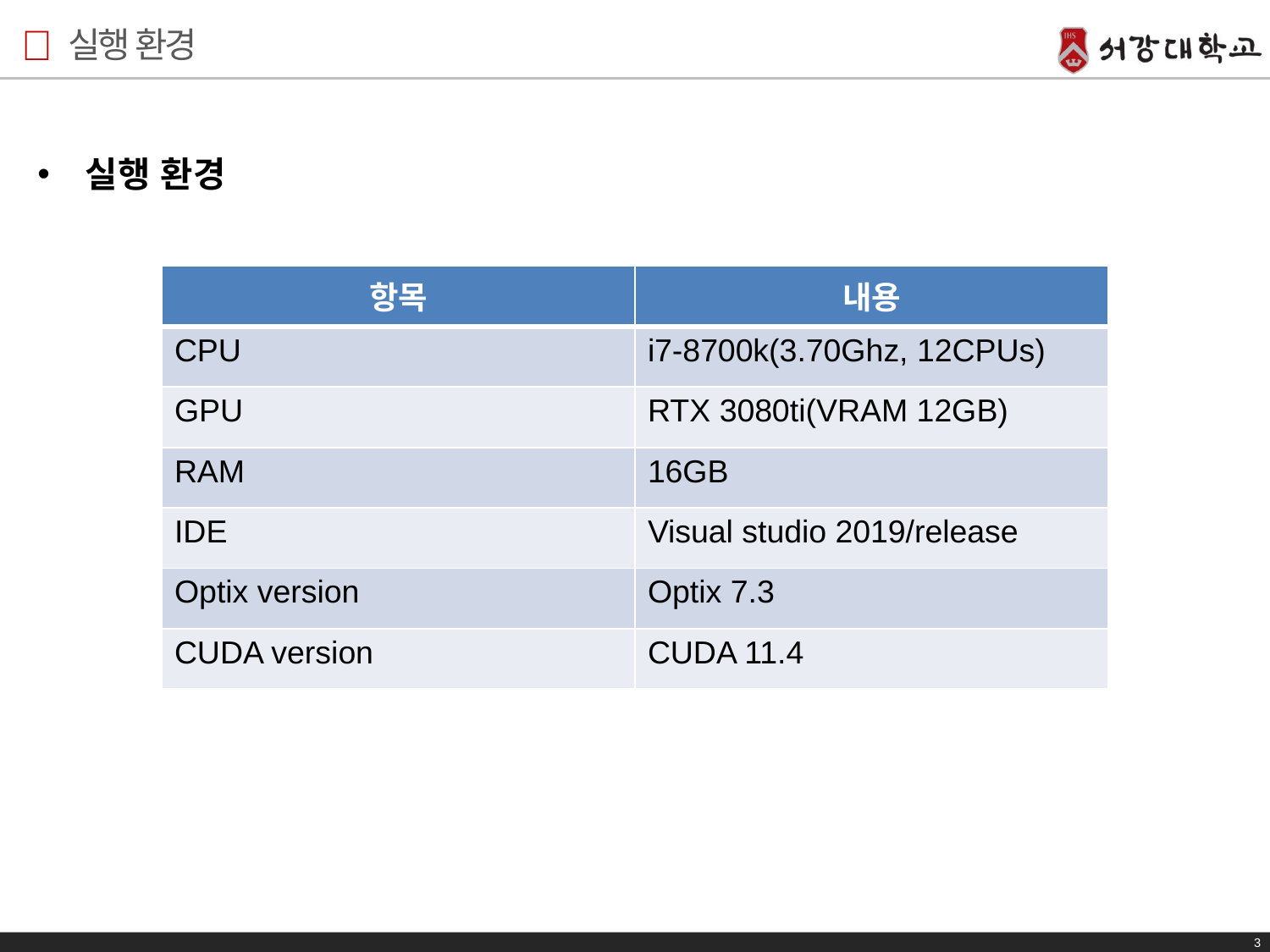

# 실행 환경
실행 환경

| 항목 | 내용 |
| --- | --- |
| CPU | i7-8700k(3.70Ghz, 12CPUs) |
| GPU | RTX 3080ti(VRAM 12GB) |
| RAM | 16GB |
| IDE | Visual studio 2019/release |
| Optix version | Optix 7.3 |
| CUDA version | CUDA 11.4 |
3